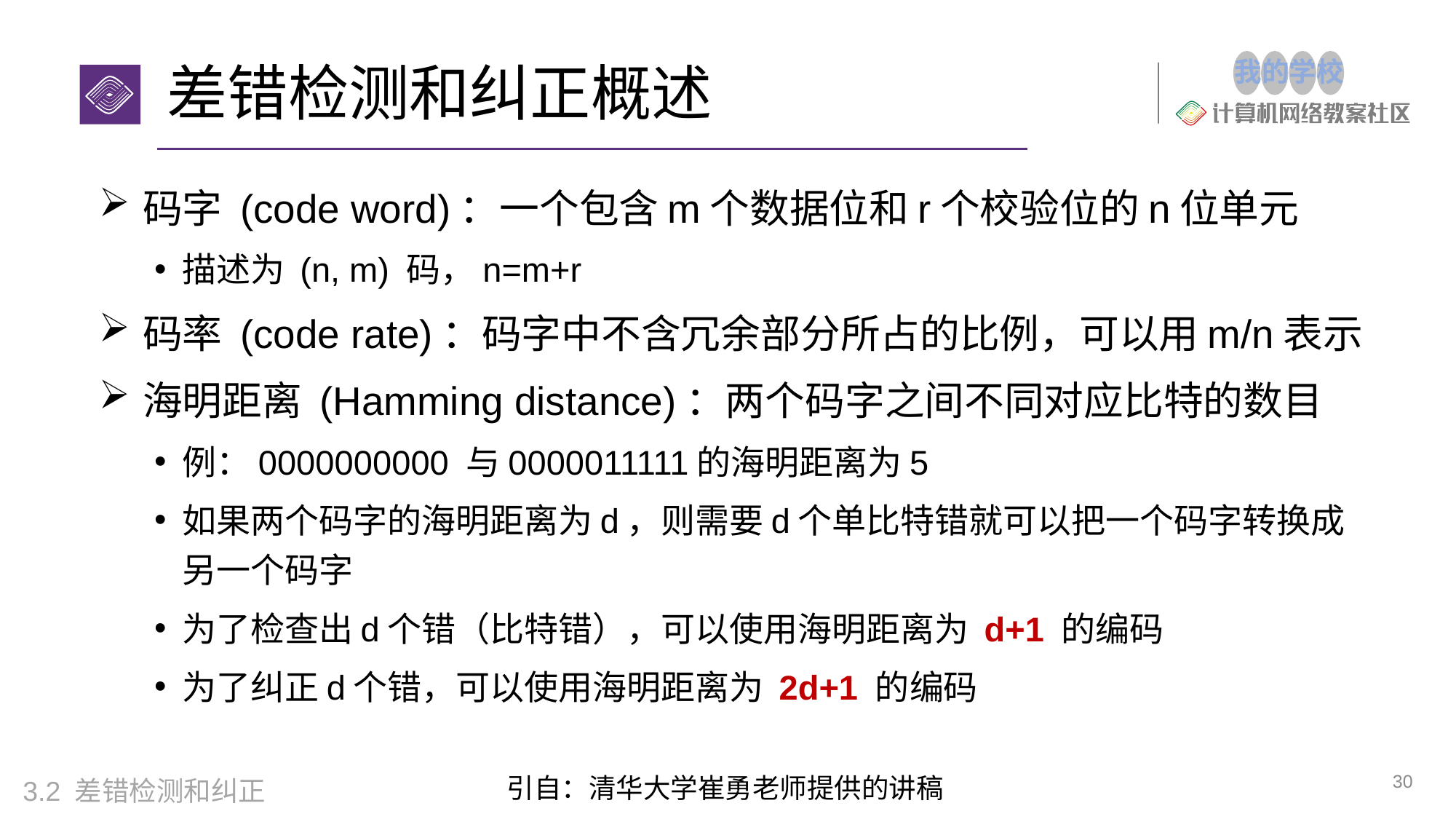

# 差错检测和纠正概述
码字 (code word)：一个包含m个数据位和r个校验位的n位单元
描述为 (n, m) 码，n=m+r
码率 (code rate)：码字中不含冗余部分所占的比例，可以用m/n表示
海明距离 (Hamming distance)：两个码字之间不同对应比特的数目
例：0000000000 与0000011111的海明距离为5
如果两个码字的海明距离为d，则需要d个单比特错就可以把一个码字转换成另一个码字
为了检查出d个错（比特错），可以使用海明距离为 d+1 的编码
为了纠正d个错，可以使用海明距离为 2d+1 的编码

30
引自：清华大学崔勇老师提供的讲稿
3.2 差错检测和纠正